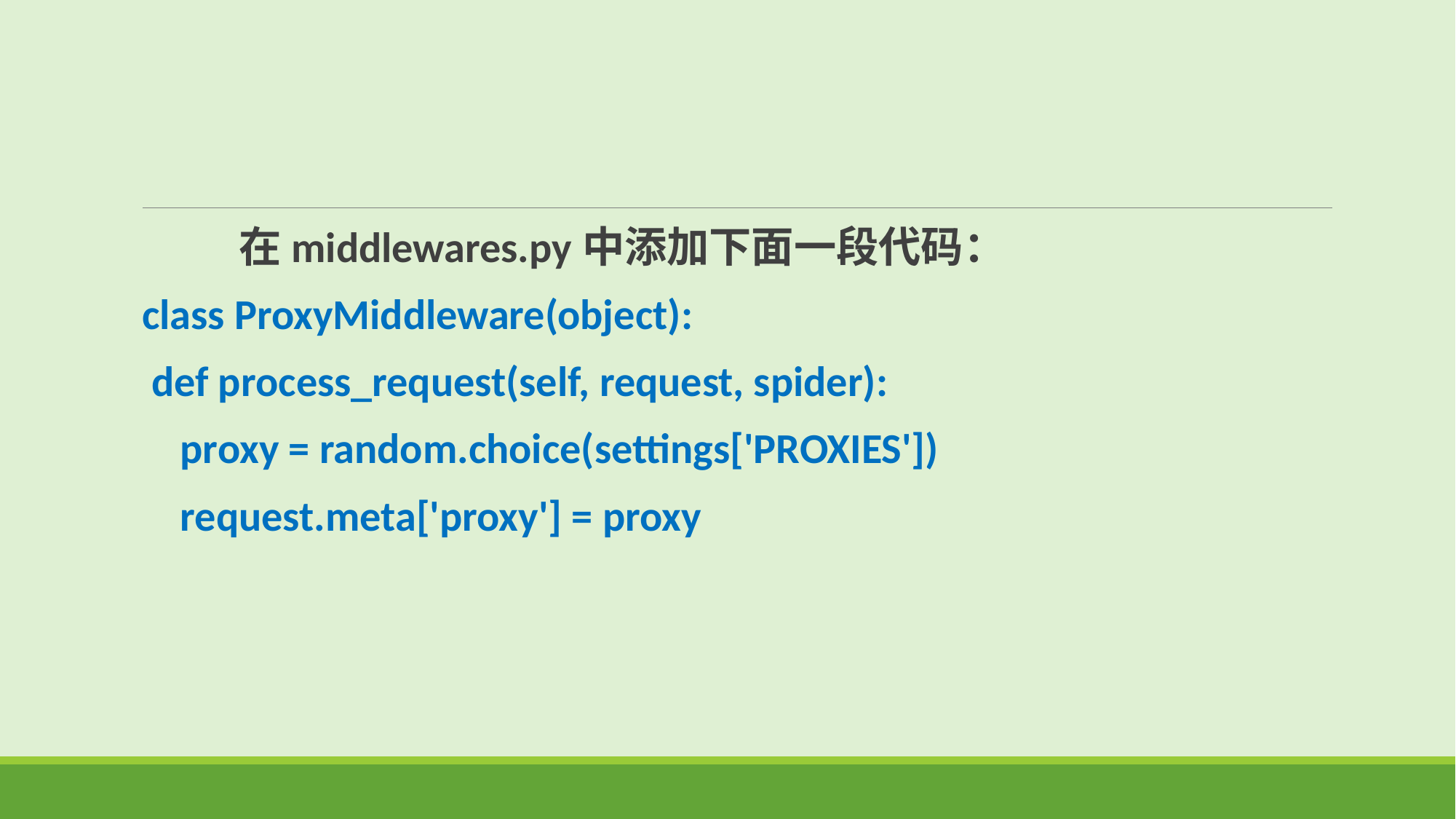

在middlewares.py中添加下面一段代码：
class ProxyMiddleware(object):
 def process_request(self, request, spider):
    proxy = random.choice(settings['PROXIES'])
    request.meta['proxy'] = proxy